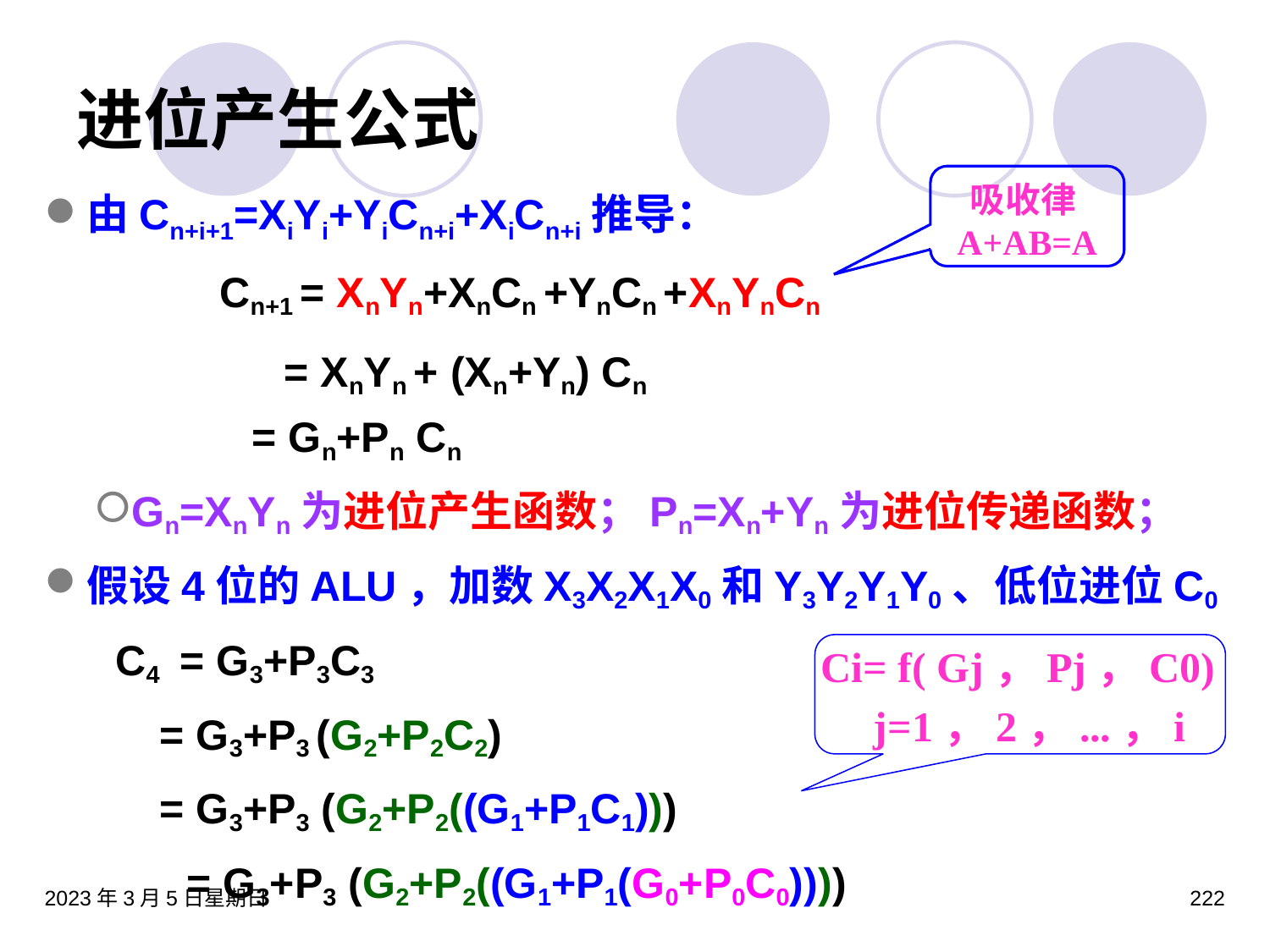

# 进位产生公式
吸收律A+AB=A
由Cn+i+1=XiYi+YiCn+i+XiCn+i推导：
   	  Cn+1 = XnYn+XnCn +YnCn +XnYnCn
		             = XnYn + (Xn+Yn) Cn
                           = Gn+Pn Cn
Gn=XnYn为进位产生函数；Pn=Xn+Yn为进位传递函数；
假设4位的ALU，加数X3X2X1X0和Y3Y2Y1Y0、低位进位C0
      C4   = G3+P3C3
                 = G3+P3 (G2+P2C2)
                 = G3+P3 (G2+P2((G1+P1C1)))
            = G3+P3 (G2+P2((G1+P1(G0+P0C0))))
Ci= f( Gj，Pj，C0)
     j=1，2，...，i
2023年3月5日星期日
222